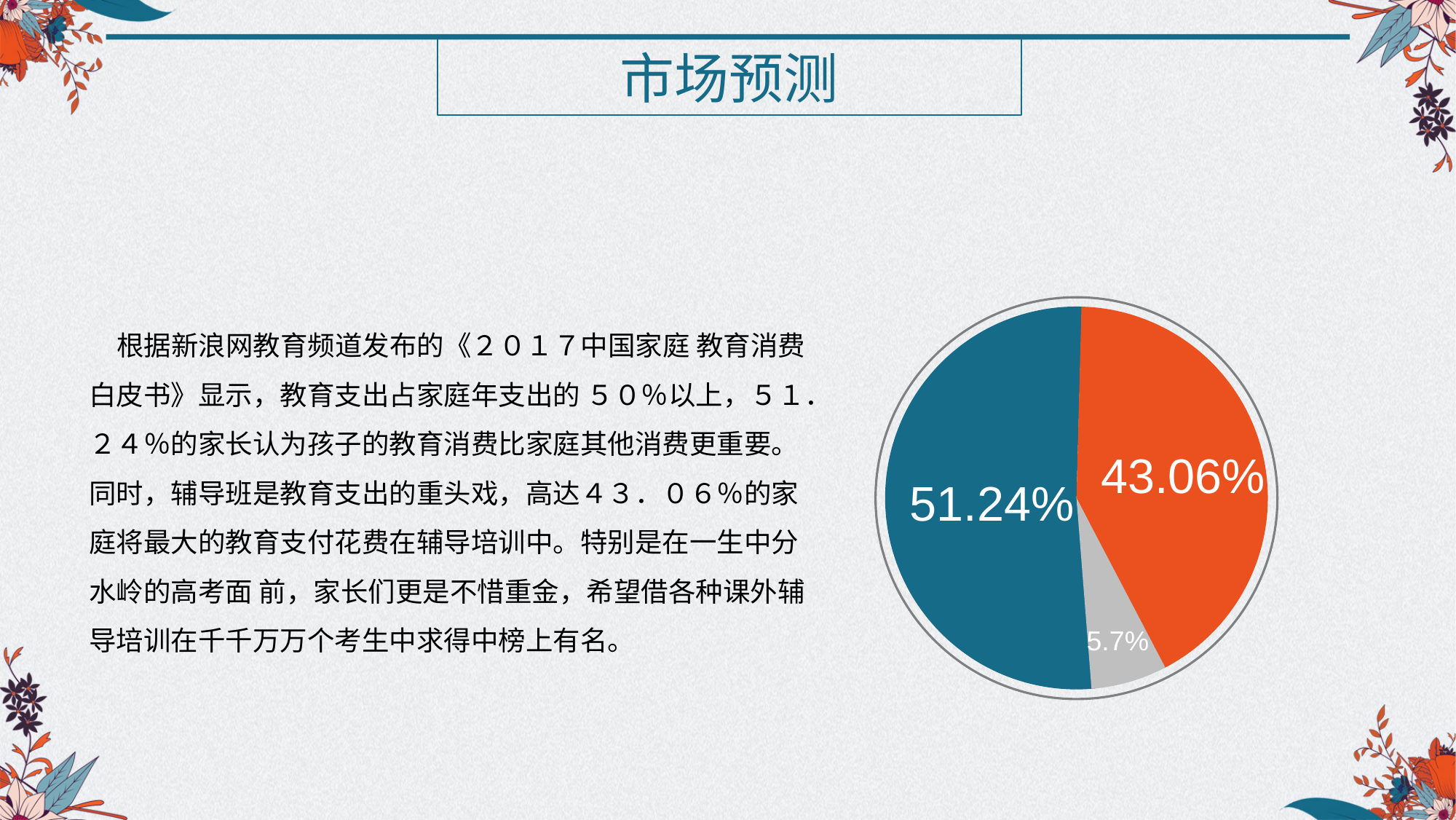

市场预测

43.06%
51.24%
5.7%
    根据新浪网教育频道发布的《２０１７中国家庭 教育消费白皮书》显示，教育支出占家庭年支出的 ５０％以上，５１．２４％的家长认为孩子的教育消费比家庭其他消费更重要。同时，辅导班是教育支出的重头戏，高达４３．０６％的家庭将最大的教育支付花费在辅导培训中。特别是在一生中分水岭的高考面 前，家长们更是不惜重金，希望借各种课外辅导培训在千千万万个考生中求得中榜上有名。